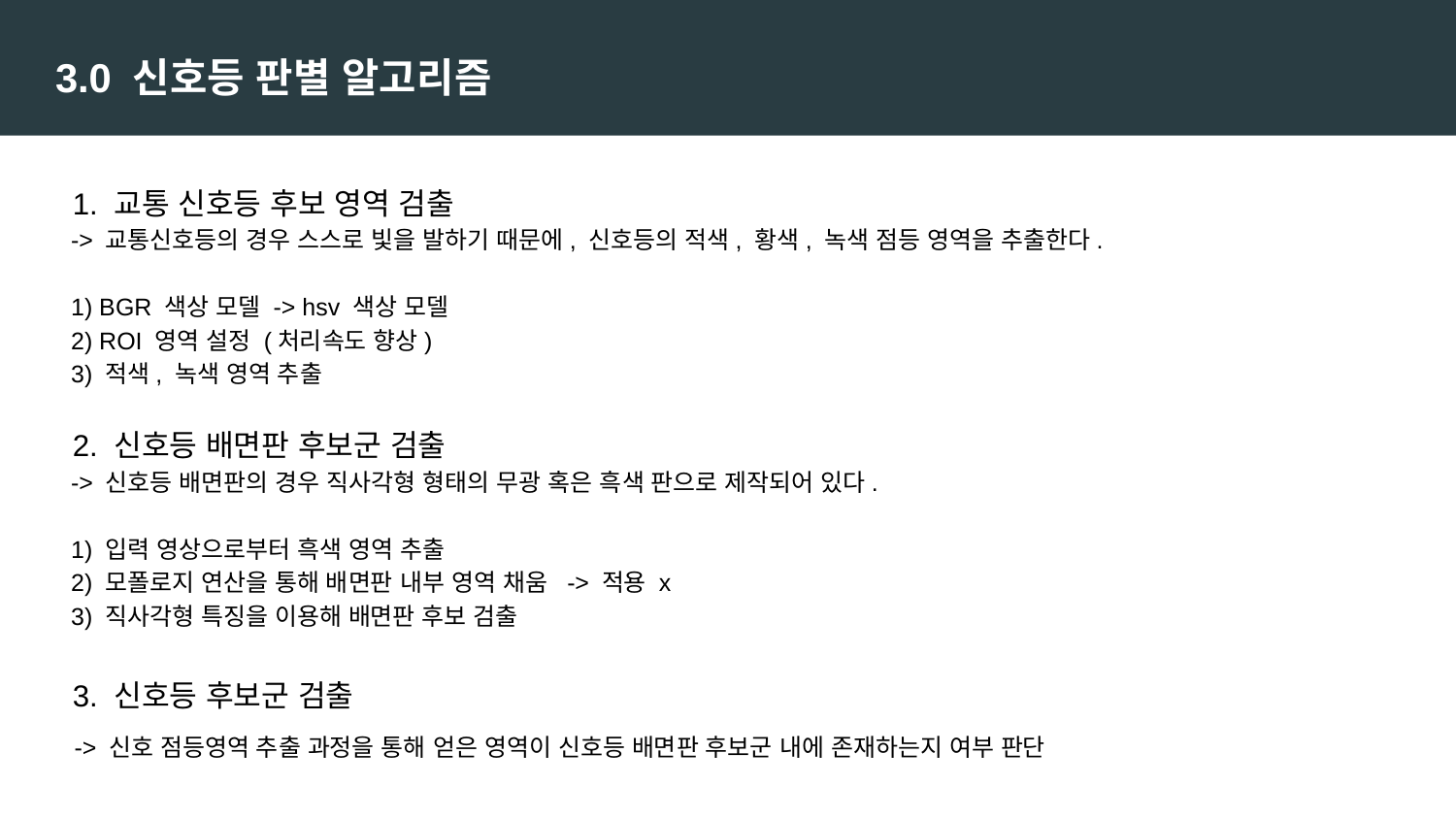

3.0 신호등 판별 알고리즘

 1. 교통 신호등 후보 영역 검출
 -> 교통신호등의 경우 스스로 빛을 발하기 때문에, 신호등의 적색, 황색, 녹색 점등 영역을 추출한다.

 1) BGR 색상 모델 -> hsv 색상 모델
 2) ROI 영역 설정 (처리속도 향상)
 3) 적색, 녹색 영역 추출

 2. 신호등 배면판 후보군 검출
 -> 신호등 배면판의 경우 직사각형 형태의 무광 혹은 흑색 판으로 제작되어 있다.

 1) 입력 영상으로부터 흑색 영역 추출
 2) 모폴로지 연산을 통해 배면판 내부 영역 채움  -> 적용 x
 3) 직사각형 특징을 이용해 배면판 후보 검출

 3. 신호등 후보군 검출
 -> 신호 점등영역 추출 과정을 통해 얻은 영역이 신호등 배면판 후보군 내에 존재하는지 여부 판단